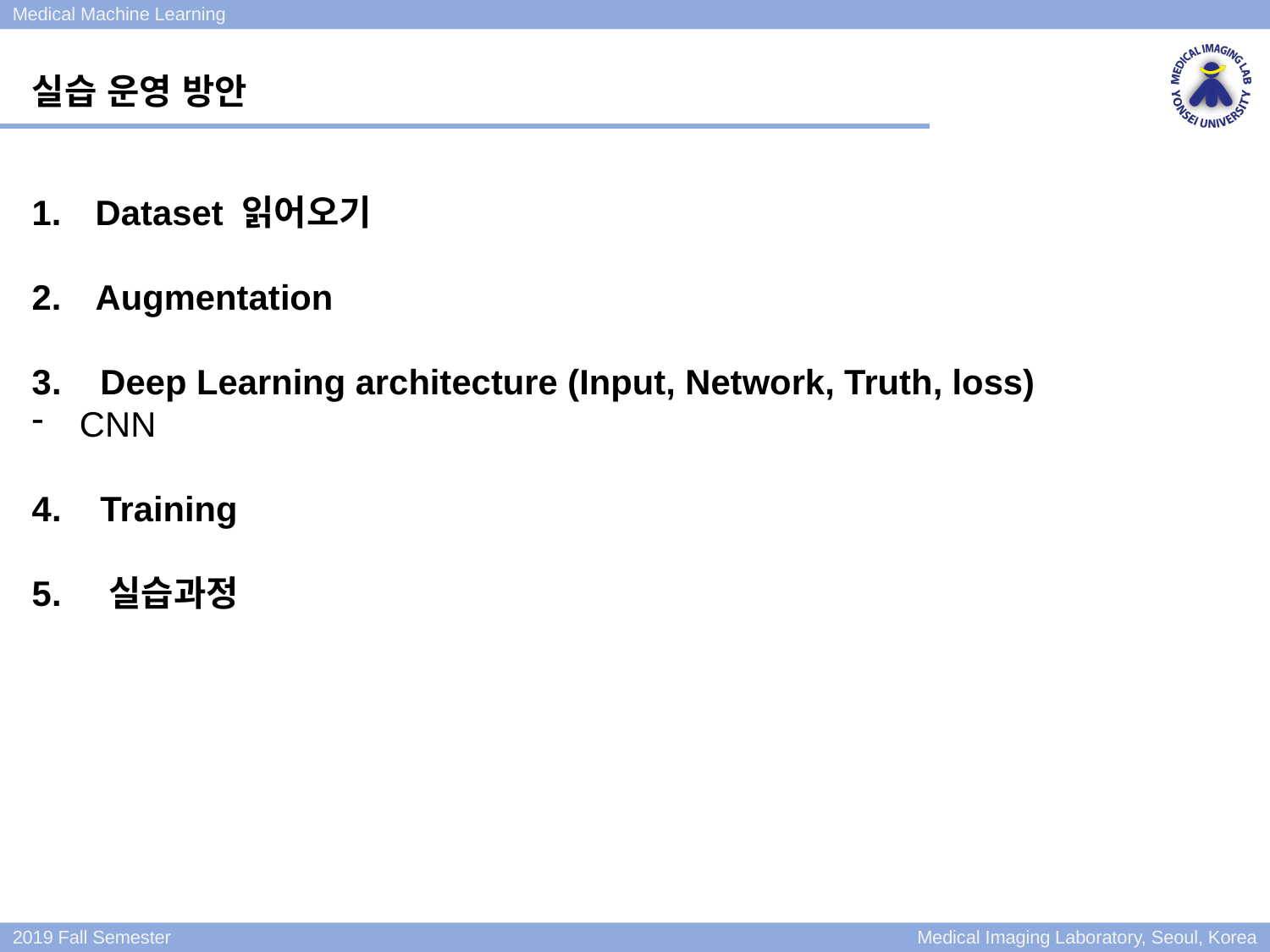

실습 운영 방안
Dataset 읽어오기

Augmentation

3.    Deep Learning architecture (Input, Network, Truth, loss)
CNN

4.    Training

5.    실습과정